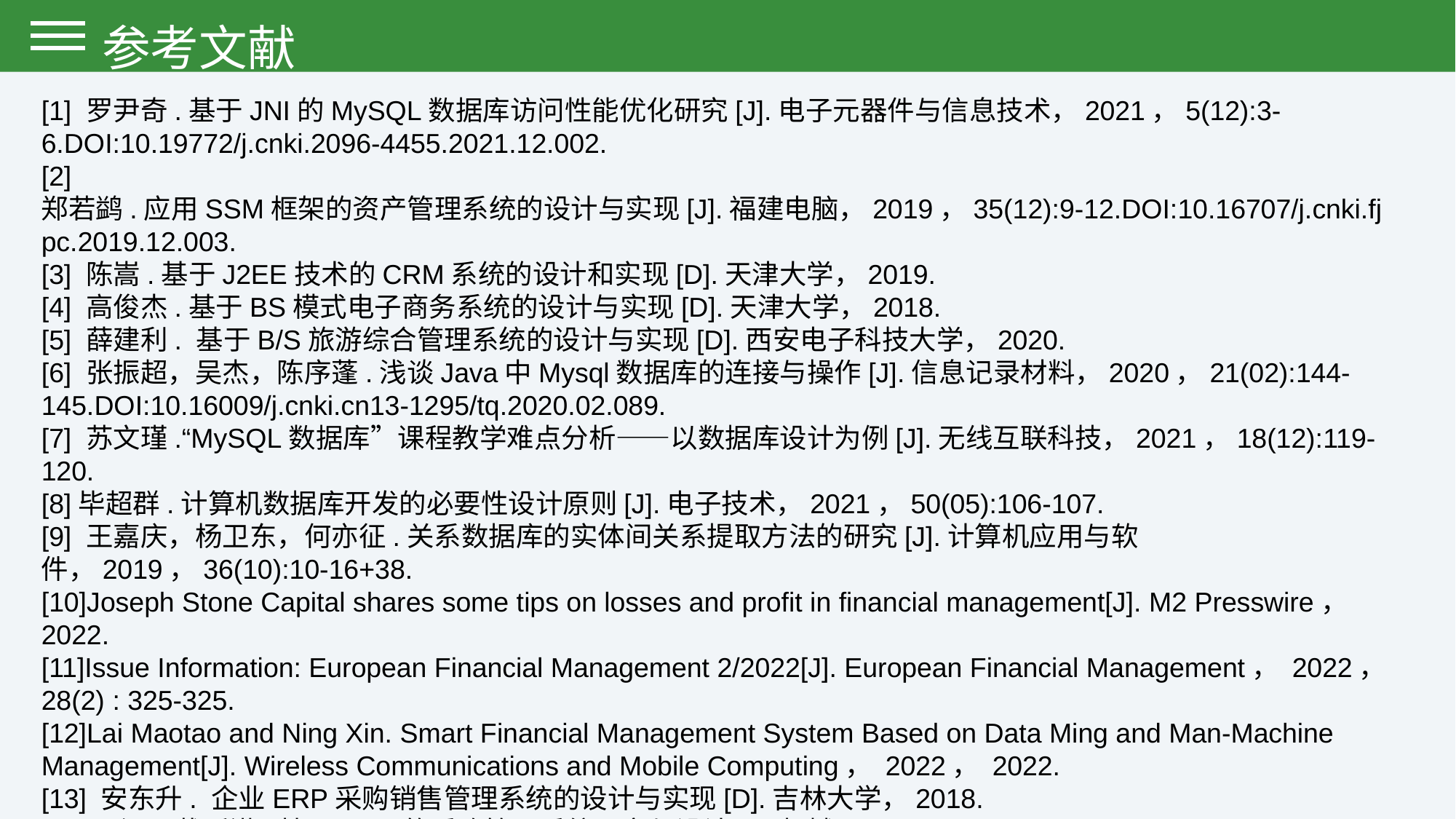

参考文献
[1] 罗尹奇.基于JNI的MySQL数据库访问性能优化研究[J].电子元器件与信息技术，2021，5(12):3-6.DOI:10.19772/j.cnki.2096-4455.2021.12.002.
[2] 郑若鹢.应用SSM框架的资产管理系统的设计与实现[J].福建电脑，2019，35(12):9-12.DOI:10.16707/j.cnki.fjpc.2019.12.003.
[3] 陈嵩.基于J2EE技术的CRM系统的设计和实现[D].天津大学，2019.
[4] 高俊杰.基于BS模式电子商务系统的设计与实现[D].天津大学，2018.
[5] 薛建利. 基于B/S旅游综合管理系统的设计与实现[D].西安电子科技大学，2020.
[6] 张振超，吴杰，陈序蓬.浅谈Java中Mysql数据库的连接与操作[J].信息记录材料，2020，21(02):144-145.DOI:10.16009/j.cnki.cn13-1295/tq.2020.02.089.
[7] 苏文瑾.“MySQL数据库”课程教学难点分析——以数据库设计为例[J].无线互联科技，2021，18(12):119-120.
[8]毕超群.计算机数据库开发的必要性设计原则[J].电子技术，2021，50(05):106-107.
[9] 王嘉庆，杨卫东，何亦征.关系数据库的实体间关系提取方法的研究[J].计算机应用与软件，2019，36(10):10-16+38.
[10]Joseph Stone Capital shares some tips on losses and profit in financial management[J]. M2 Presswire， 2022.
[11]Issue Information: European Financial Management 2/2022[J]. European Financial Management， 2022， 28(2) : 325-325.
[12]Lai Maotao and Ning Xin. Smart Financial Management System Based on Data Ming and Man-Machine Management[J]. Wireless Communications and Mobile Computing， 2022， 2022.
[13] 安东升. 企业ERP采购销售管理系统的设计与实现[D].吉林大学，2018.
[14]司源，戴跃洪.基于SOA的采购管理系统研究与设计[J].机械，2019，36(11):61-63+66.
[15] 陈家全. 县域义务教育均衡发展评价指标体系构建的研究[D].西南大学，2018.